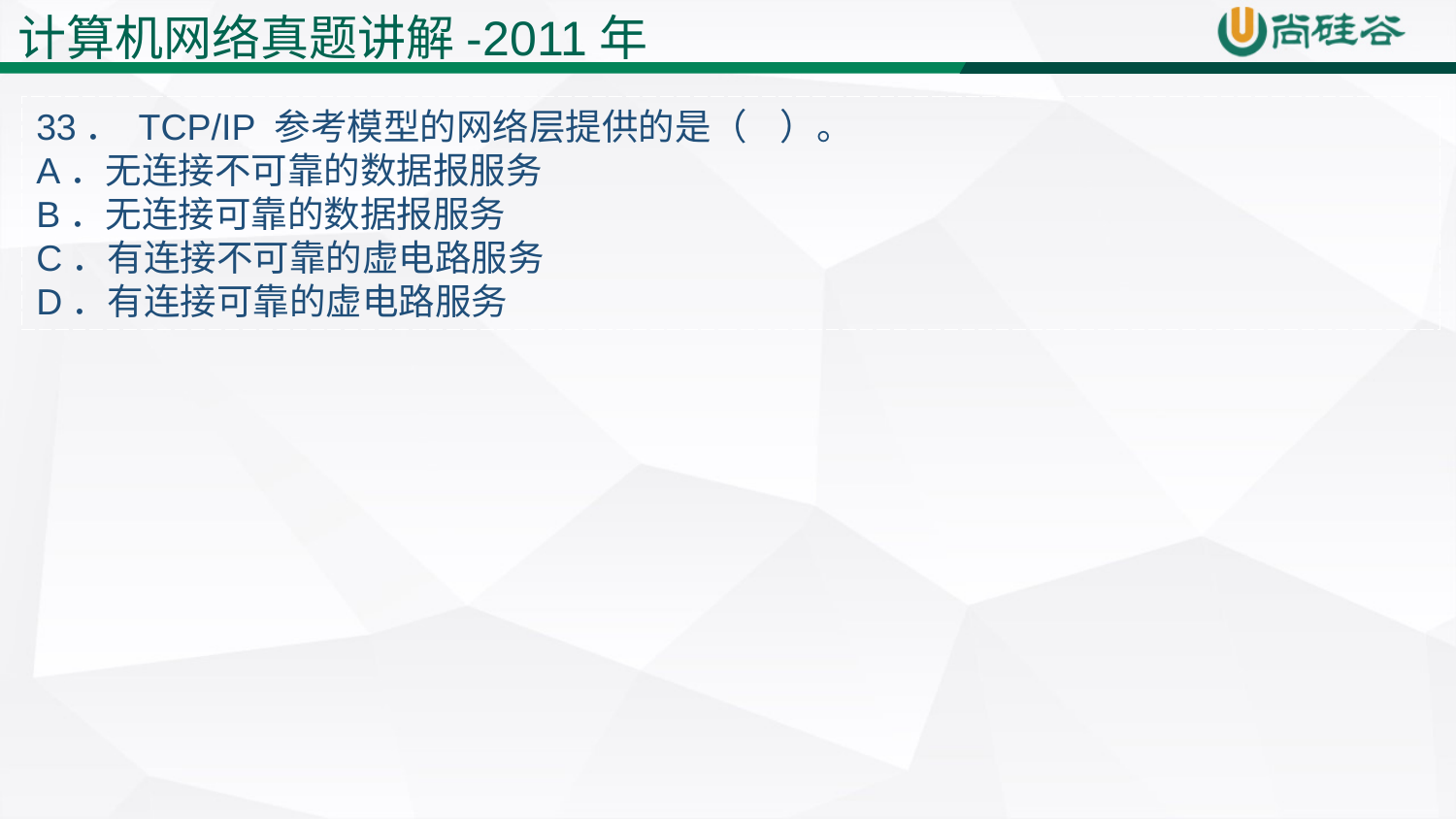

计算机网络真题讲解-2011年

33． TCP/IP 参考模型的网络层提供的是（    ）。
A．无连接不可靠的数据报服务
B．无连接可靠的数据报服务
C．有连接不可靠的虚电路服务
D．有连接可靠的虚电路服务